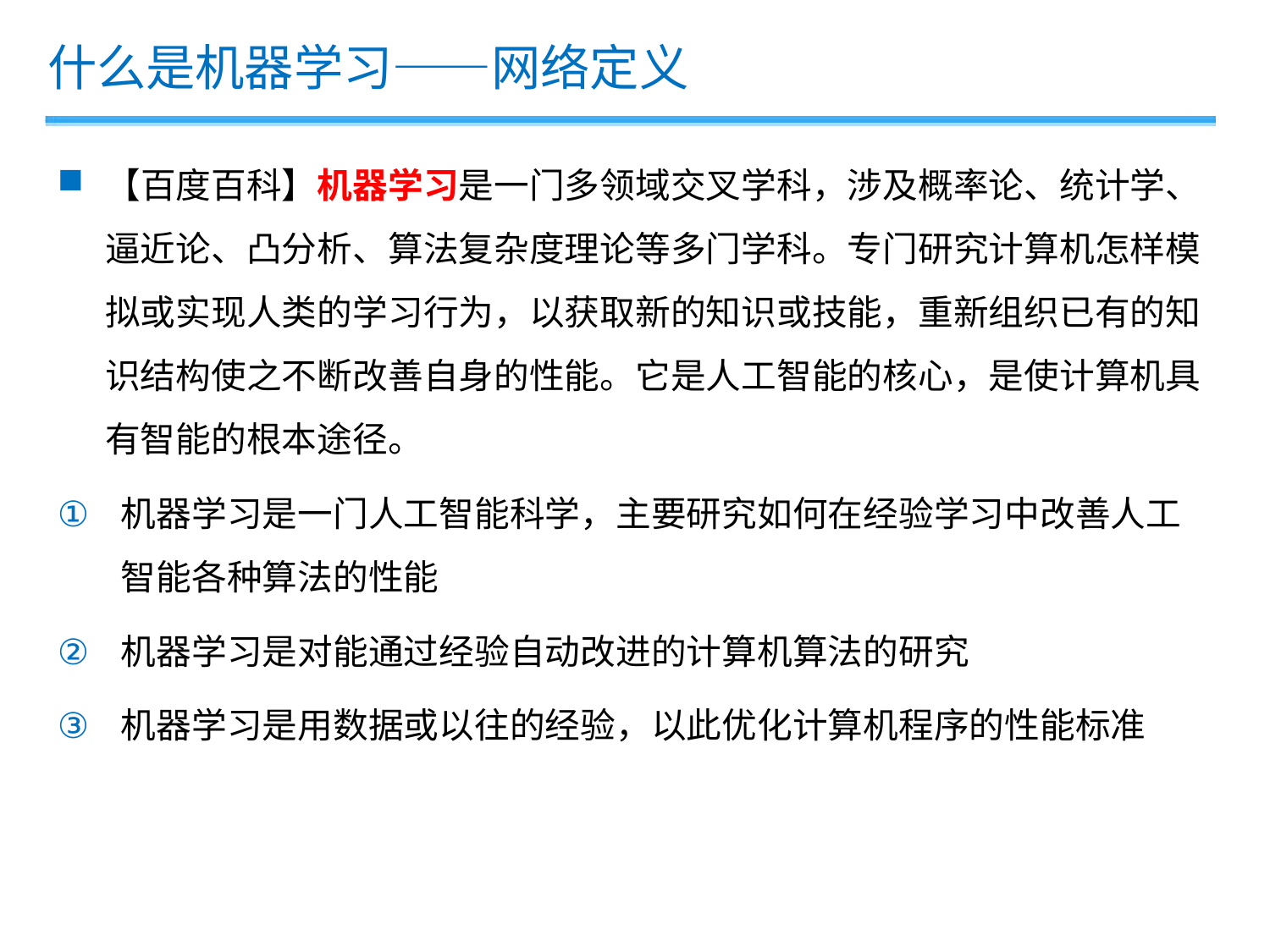

什么是机器学习——网络定义
【百度百科】机器学习是一门多领域交叉学科，涉及概率论、统计学、逼近论、凸分析、算法复杂度理论等多门学科。专门研究计算机怎样模拟或实现人类的学习行为，以获取新的知识或技能，重新组织已有的知识结构使之不断改善自身的性能。它是人工智能的核心，是使计算机具有智能的根本途径。
机器学习是一门人工智能科学，主要研究如何在经验学习中改善人工智能各种算法的性能
机器学习是对能通过经验自动改进的计算机算法的研究
机器学习是用数据或以往的经验，以此优化计算机程序的性能标准